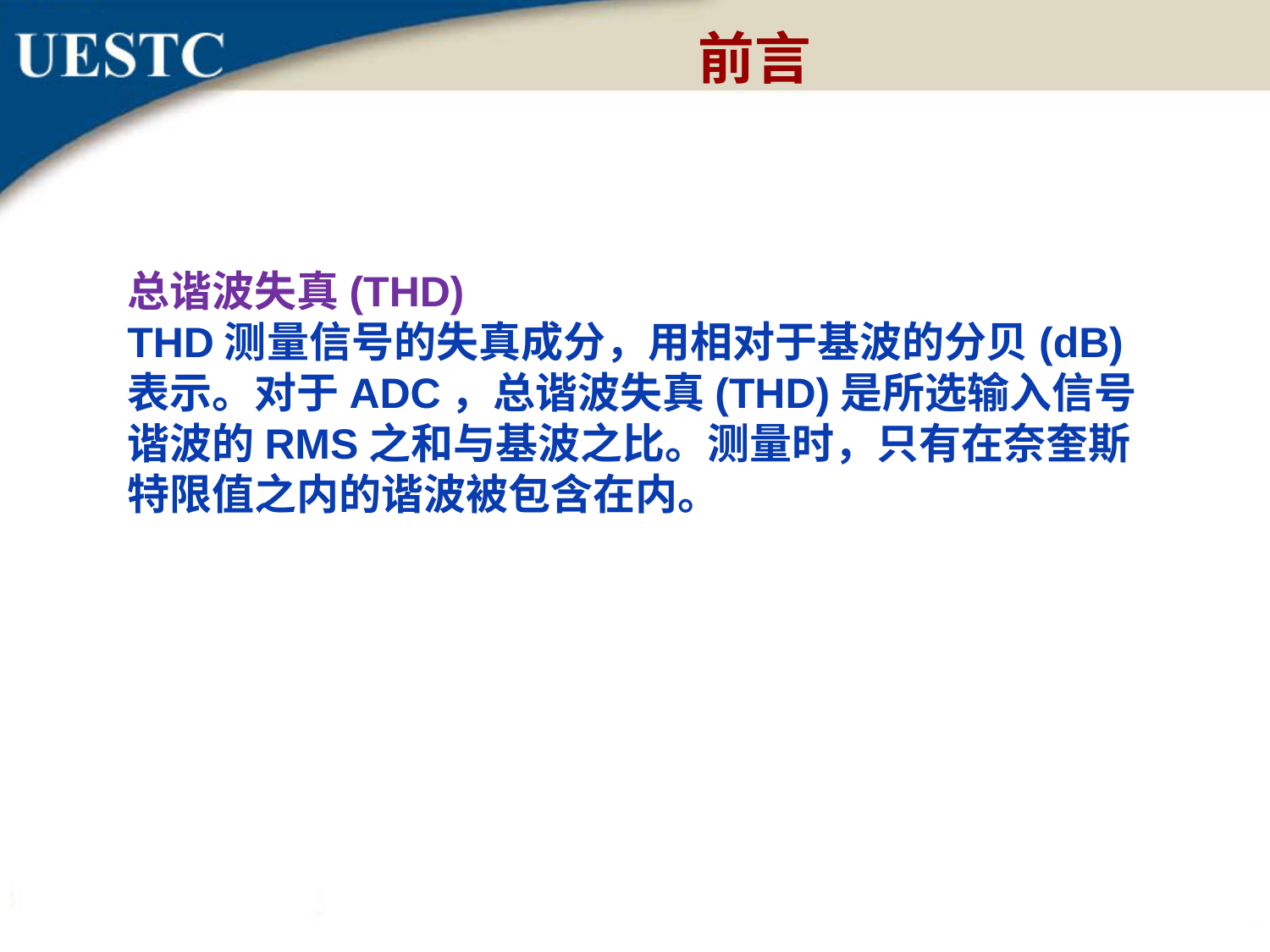

前言
总谐波失真(THD)
THD测量信号的失真成分，用相对于基波的分贝(dB)表示。对于ADC，总谐波失真(THD)是所选输入信号谐波的RMS之和与基波之比。测量时，只有在奈奎斯特限值之内的谐波被包含在内。